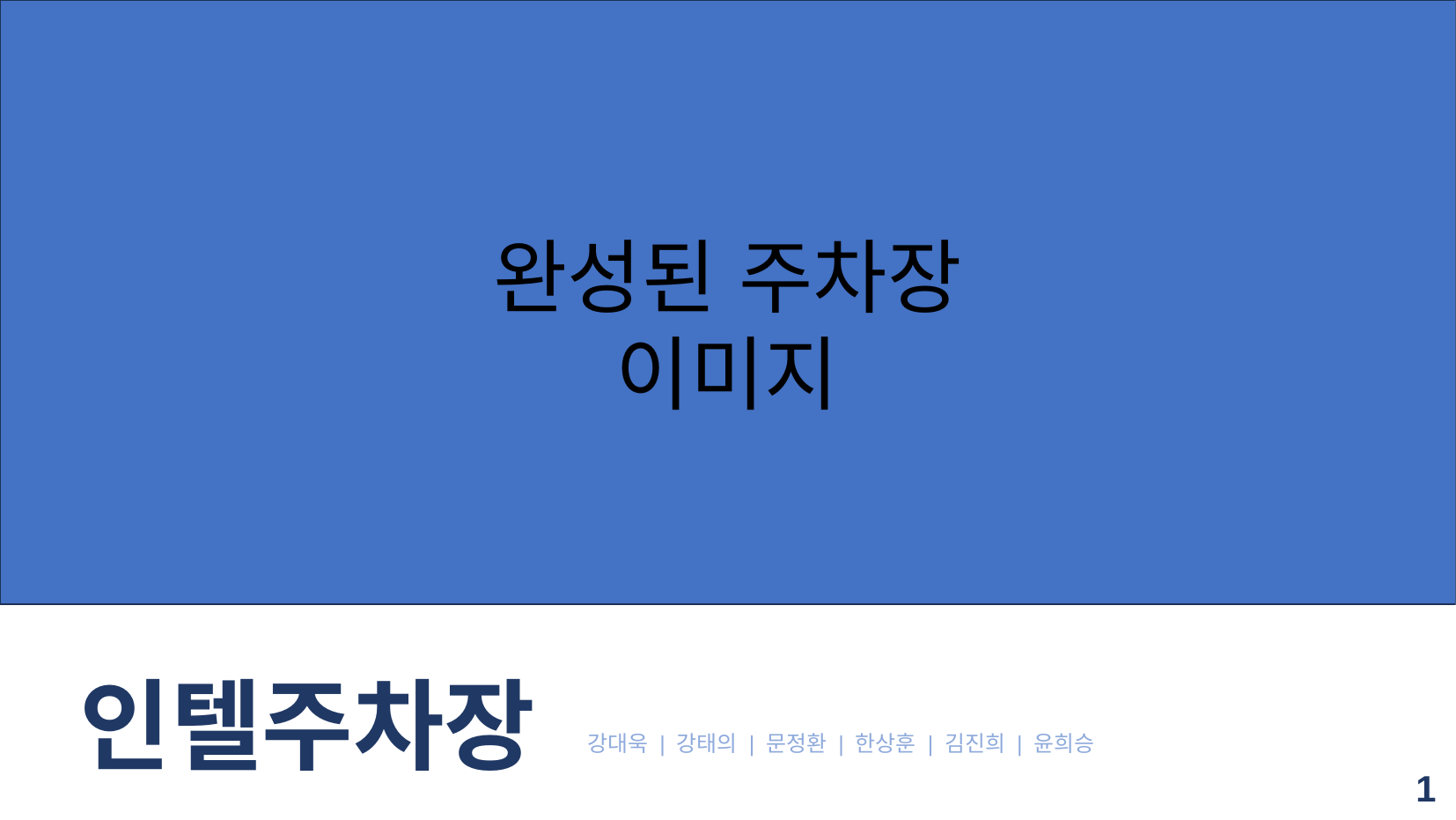

완성된 주차장
이미지
인텔주차장
강대욱 | 강태의 | 문정환 | 한상훈 | 김진희 | 윤희승
1